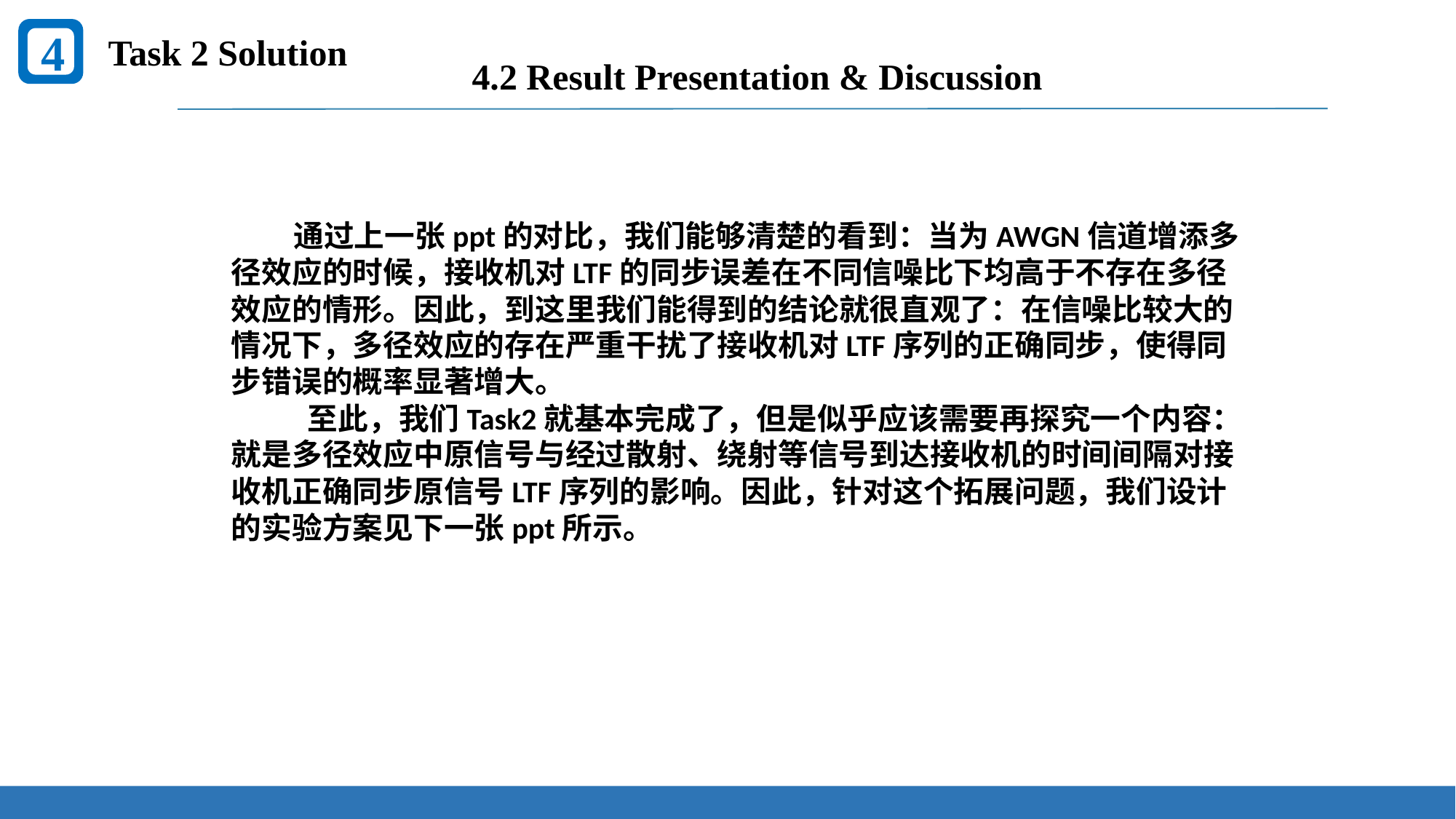

4
Task 2 Solution
4.2 Result Presentation & Discussion

         通过上一张ppt的对比，我们能够清楚的看到：当为AWGN信道增添多径效应的时候，接收机对LTF的同步误差在不同信噪比下均高于不存在多径效应的情形。因此，到这里我们能得到的结论就很直观了：在信噪比较大的情况下，多径效应的存在严重干扰了接收机对LTF序列的正确同步，使得同步错误的概率显著增大。
          至此，我们Task2就基本完成了，但是似乎应该需要再探究一个内容：就是多径效应中原信号与经过散射、绕射等信号到达接收机的时间间隔对接收机正确同步原信号LTF序列的影响。因此，针对这个拓展问题，我们设计的实验方案见下一张ppt所示。